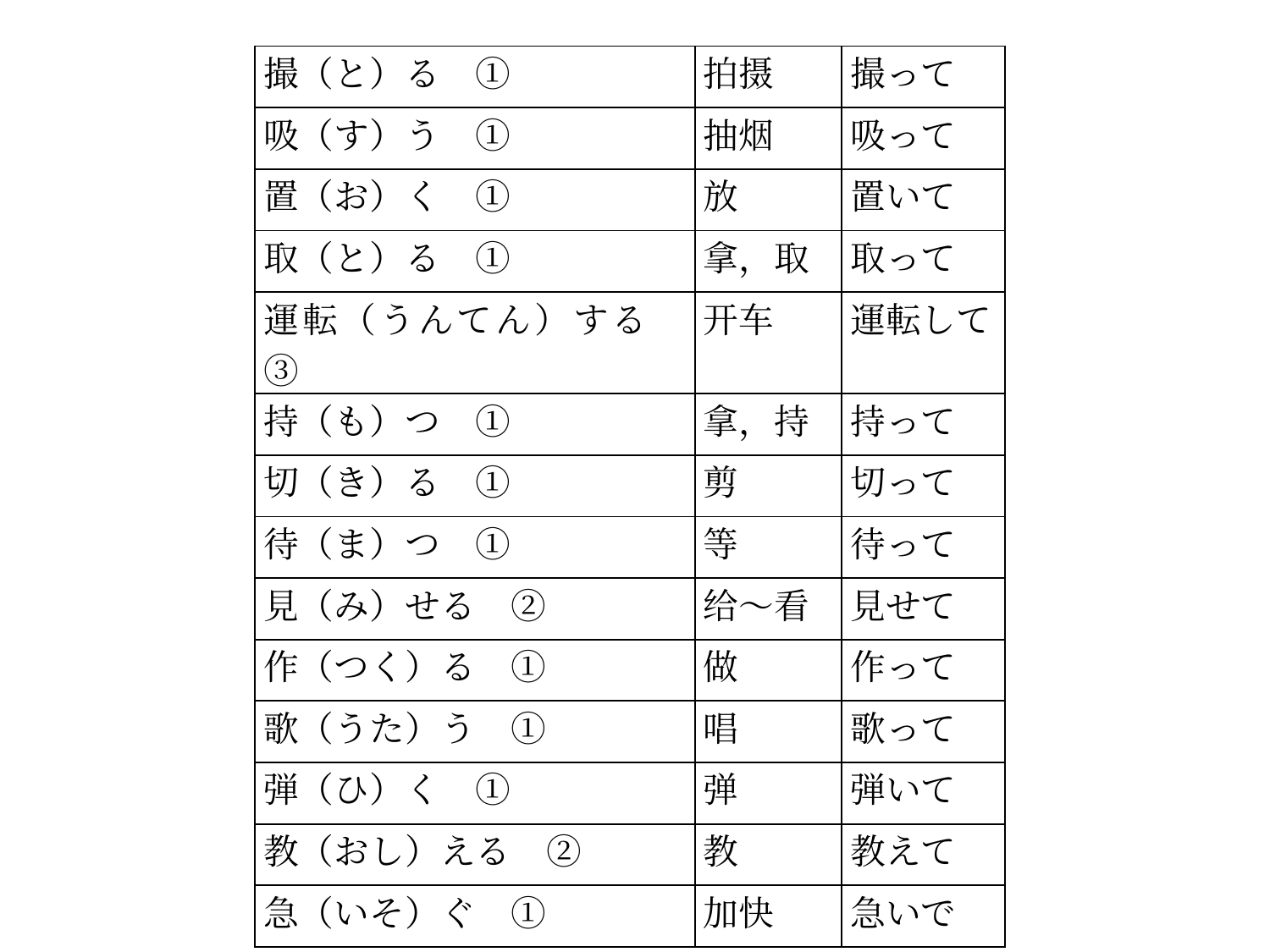

#
| 撮（と）る　① | 拍摄 | 撮って |
| --- | --- | --- |
| 吸（す）う　① | 抽烟 | 吸って |
| 置（お）く　① | 放 | 置いて |
| 取（と）る　① | 拿，取 | 取って |
| 運転（うんてん）する　③ | 开车 | 運転して |
| 持（も）つ　① | 拿，持 | 持って |
| 切（き）る　① | 剪 | 切って |
| 待（ま）つ　① | 等 | 待って |
| 見（み）せる　② | 给～看 | 見せて |
| 作（つく）る　① | 做 | 作って |
| 歌（うた）う　① | 唱 | 歌って |
| 弾（ひ）く　① | 弹 | 弾いて |
| 教（おし）える　② | 教 | 教えて |
| 急（いそ）ぐ　① | 加快 | 急いで |